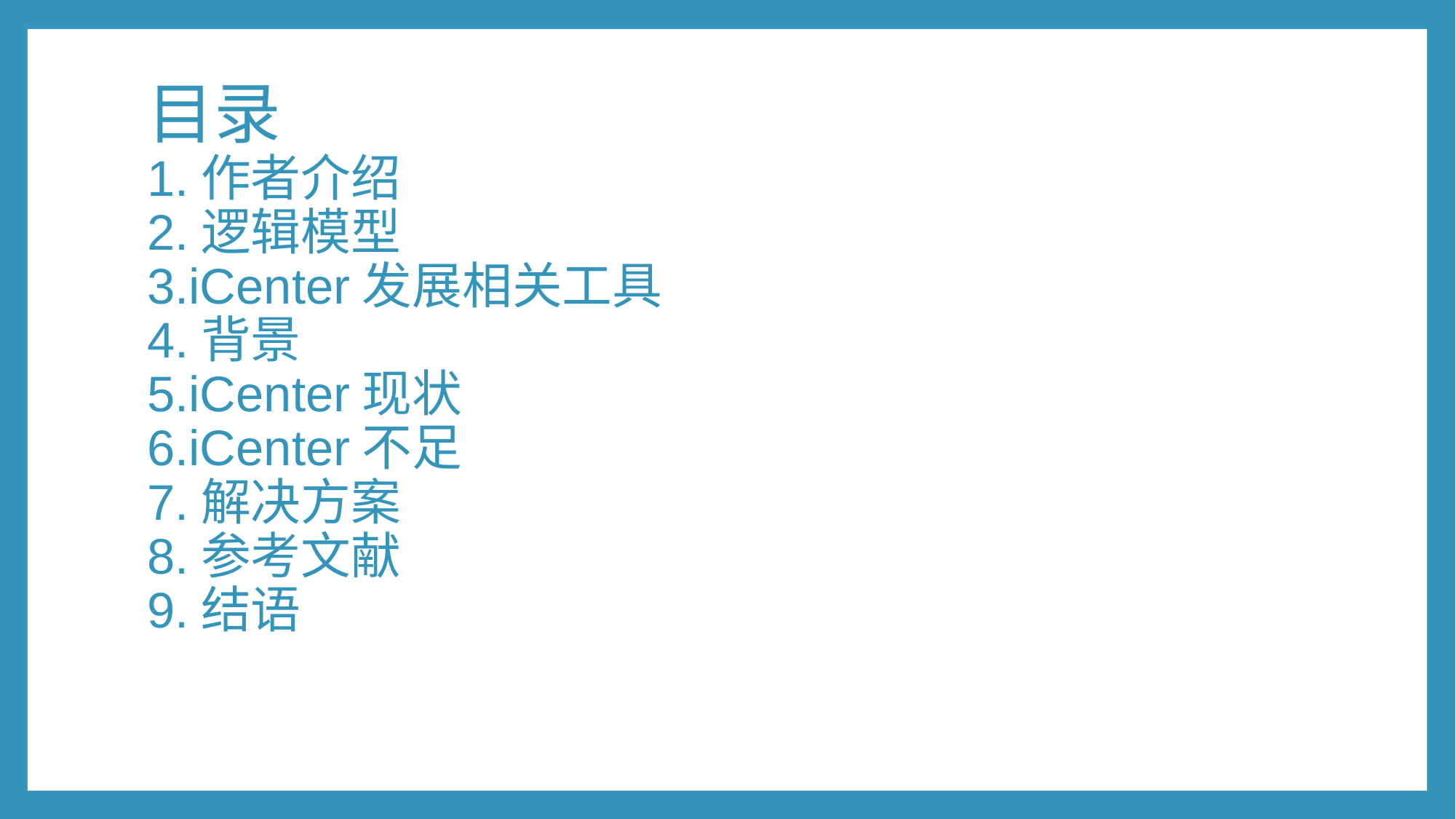

# 目录 1.作者介绍 2.逻辑模型 3.iCenter发展相关工具 4.背景 5.iCenter现状 6.iCenter不足 7.解决方案 8.参考文献 9.结语